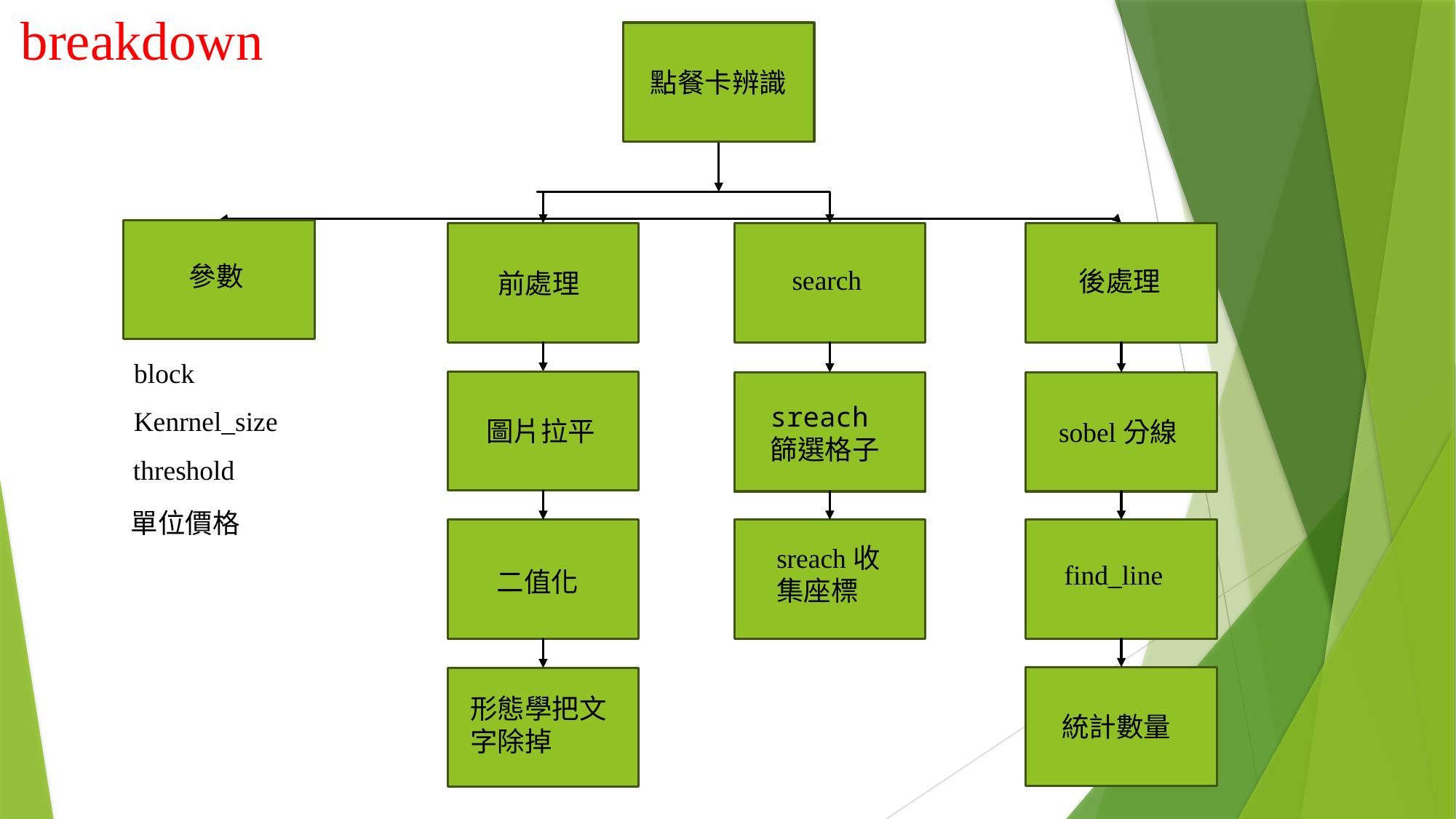

# breakdown

點餐卡辨識

參數
search
後處理
前處理
block

sreach篩選格子
Kenrnel_size
圖片拉平
sobel分線
threshold
單位價格

sreach收集座標
find_line
二值化

形態學把文字除掉
統計數量